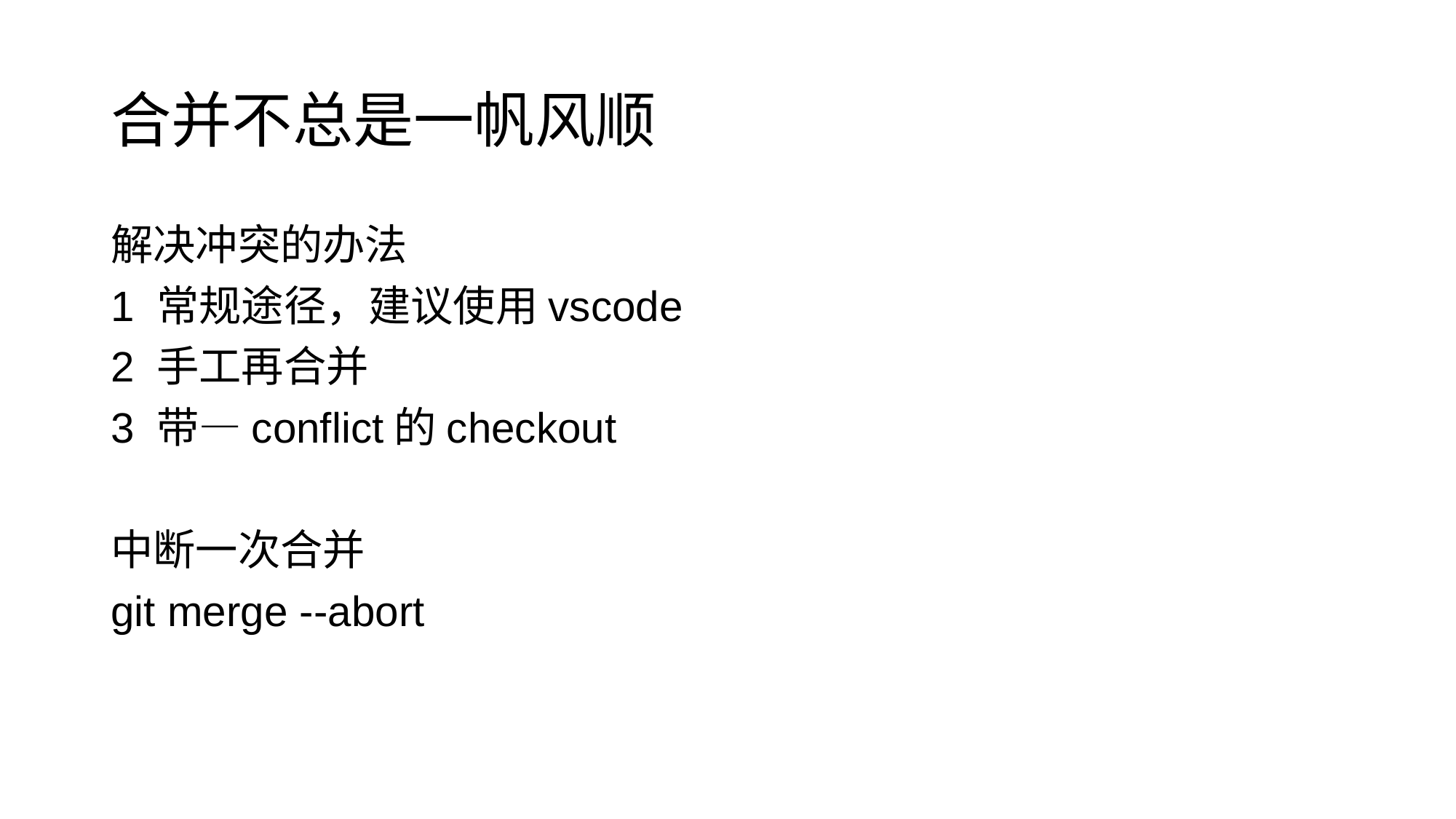

# 合并不总是一帆风顺
解决冲突的办法
1 常规途径，建议使用vscode
2 手工再合并
3 带—conflict的checkout

中断一次合并
git merge --abort